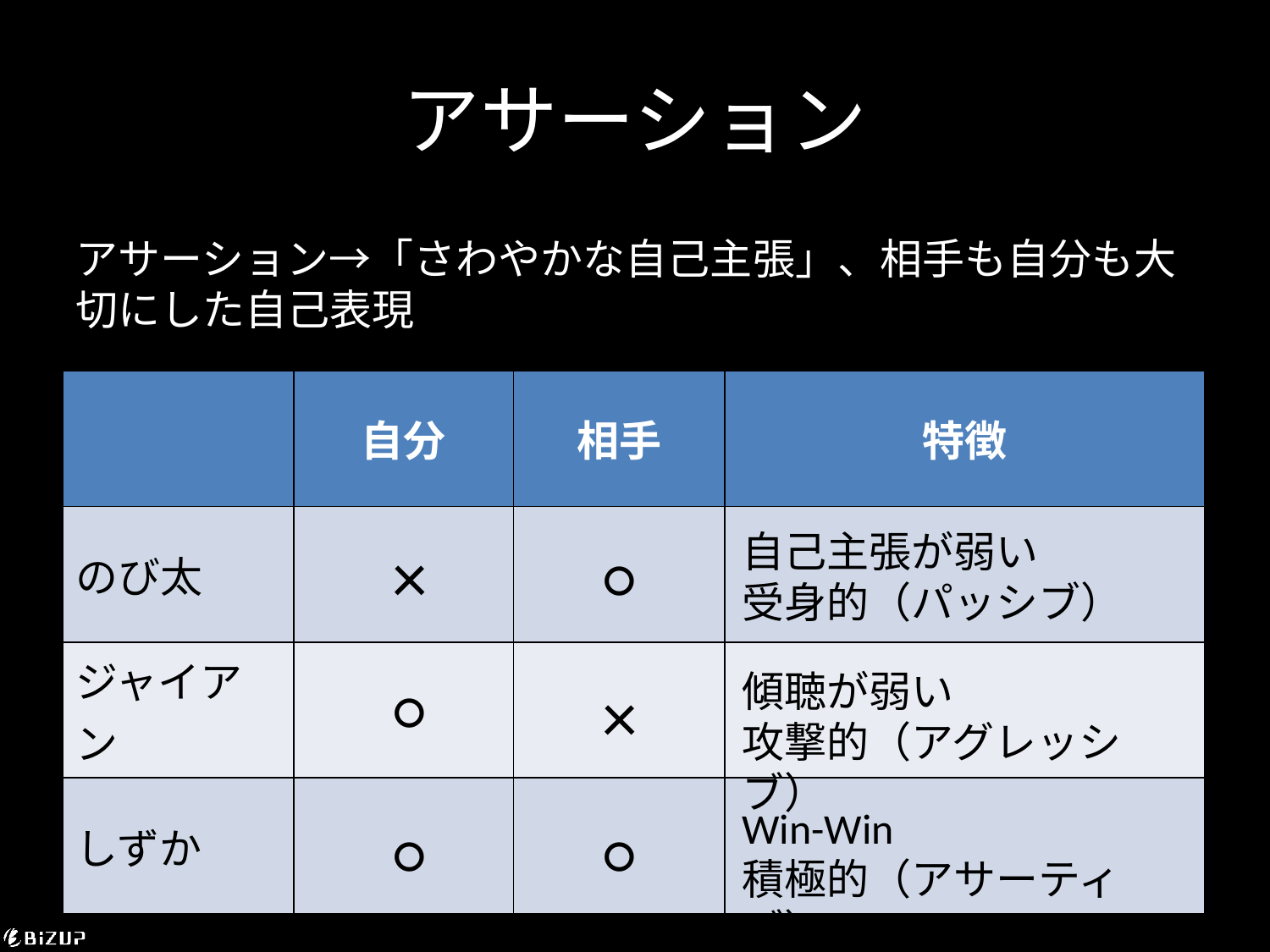

# アサーション
アサーション→「さわやかな自己主張」、相手も自分も大切にした自己表現
|  | 自分 | 相手 | 特徴 |
| --- | --- | --- | --- |
| のび太 |  |  |  |
| ジャイアン |  |  |  |
| しずか |  |  |  |
自己主張が弱い
受身的（パッシブ）
×
○
傾聴が弱い
攻撃的（アグレッシブ）
×
○
Win-Win
積極的（アサーティブ）
○
○